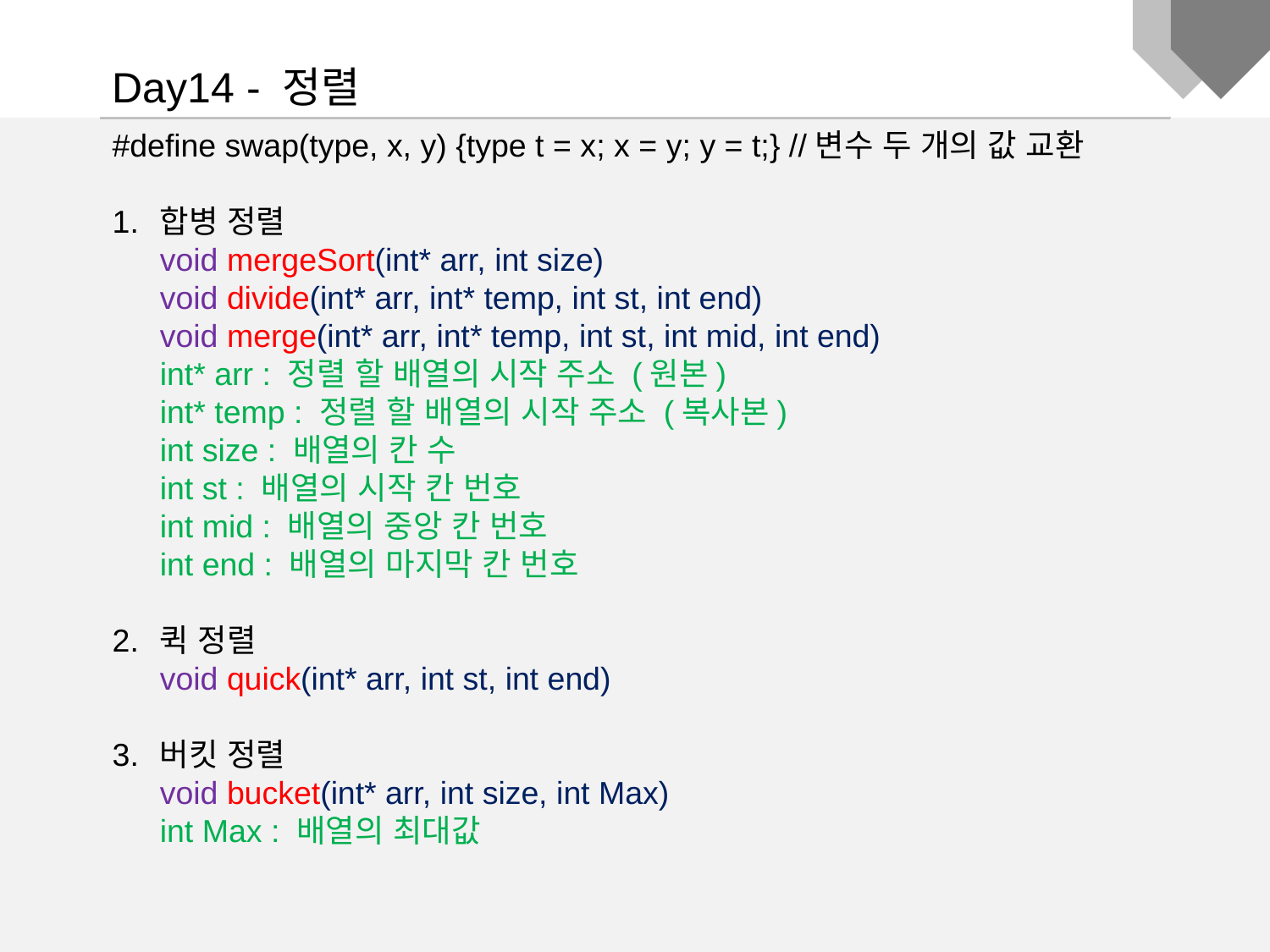

Day14 - 정렬
#define swap(type, x, y) {type t = x; x = y; y = t;} //변수 두 개의 값 교환

합병 정렬
void mergeSort(int* arr, int size)
void divide(int* arr, int* temp, int st, int end)
void merge(int* arr, int* temp, int st, int mid, int end)
int* arr : 정렬 할 배열의 시작 주소 (원본)
int* temp : 정렬 할 배열의 시작 주소 (복사본)
int size : 배열의 칸 수
int st : 배열의 시작 칸 번호
int mid : 배열의 중앙 칸 번호
int end : 배열의 마지막 칸 번호
퀵 정렬
void quick(int* arr, int st, int end)
버킷 정렬
void bucket(int* arr, int size, int Max)
int Max : 배열의 최대값